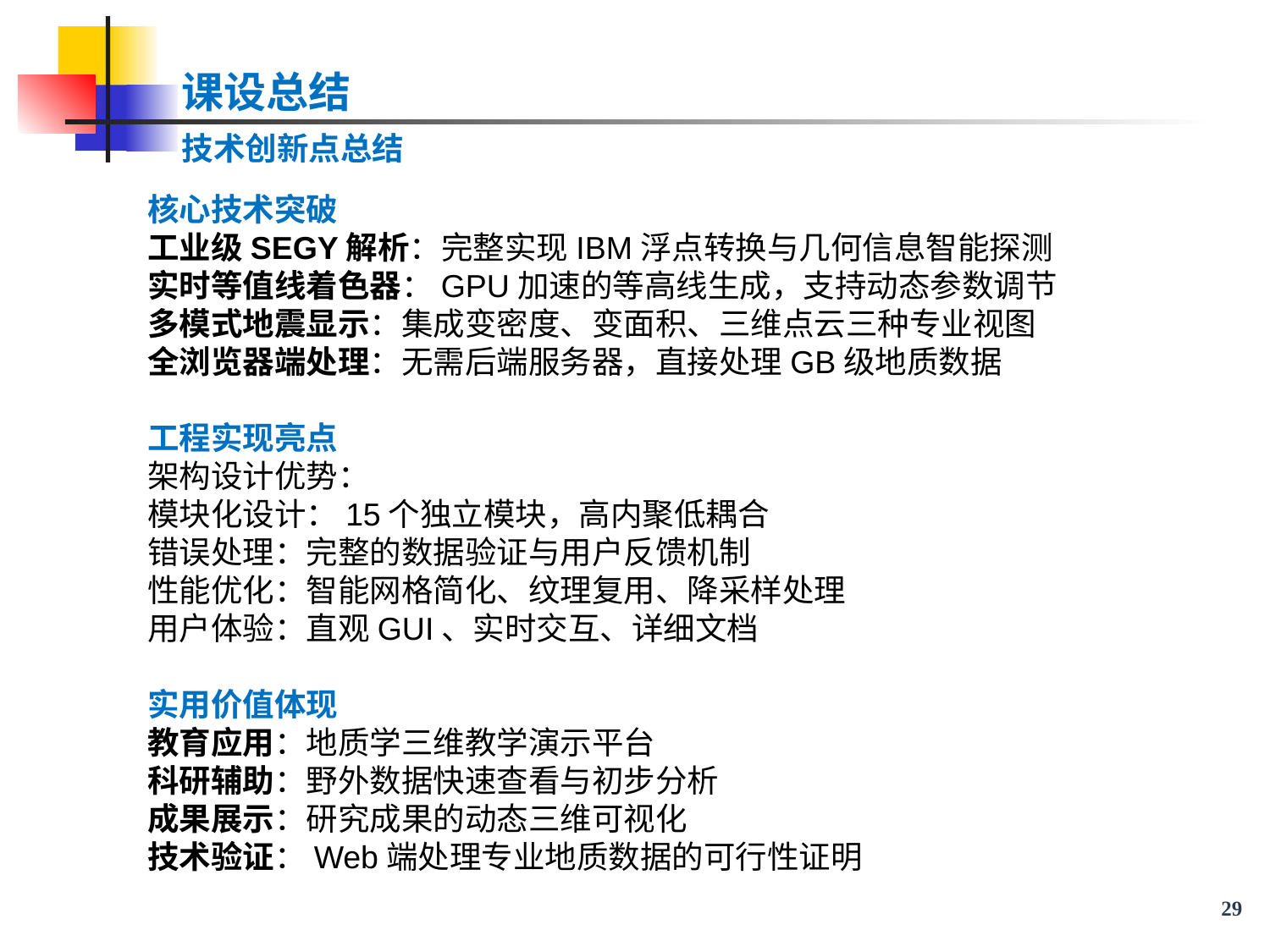

课设总结
技术创新点总结
核心技术突破
工业级SEGY解析：完整实现IBM浮点转换与几何信息智能探测
实时等值线着色器：GPU加速的等高线生成，支持动态参数调节
多模式地震显示：集成变密度、变面积、三维点云三种专业视图
全浏览器端处理：无需后端服务器，直接处理GB级地质数据

工程实现亮点
架构设计优势：
模块化设计：15个独立模块，高内聚低耦合
错误处理：完整的数据验证与用户反馈机制
性能优化：智能网格简化、纹理复用、降采样处理
用户体验：直观GUI、实时交互、详细文档

实用价值体现
教育应用：地质学三维教学演示平台
科研辅助：野外数据快速查看与初步分析
成果展示：研究成果的动态三维可视化
技术验证：Web端处理专业地质数据的可行性证明